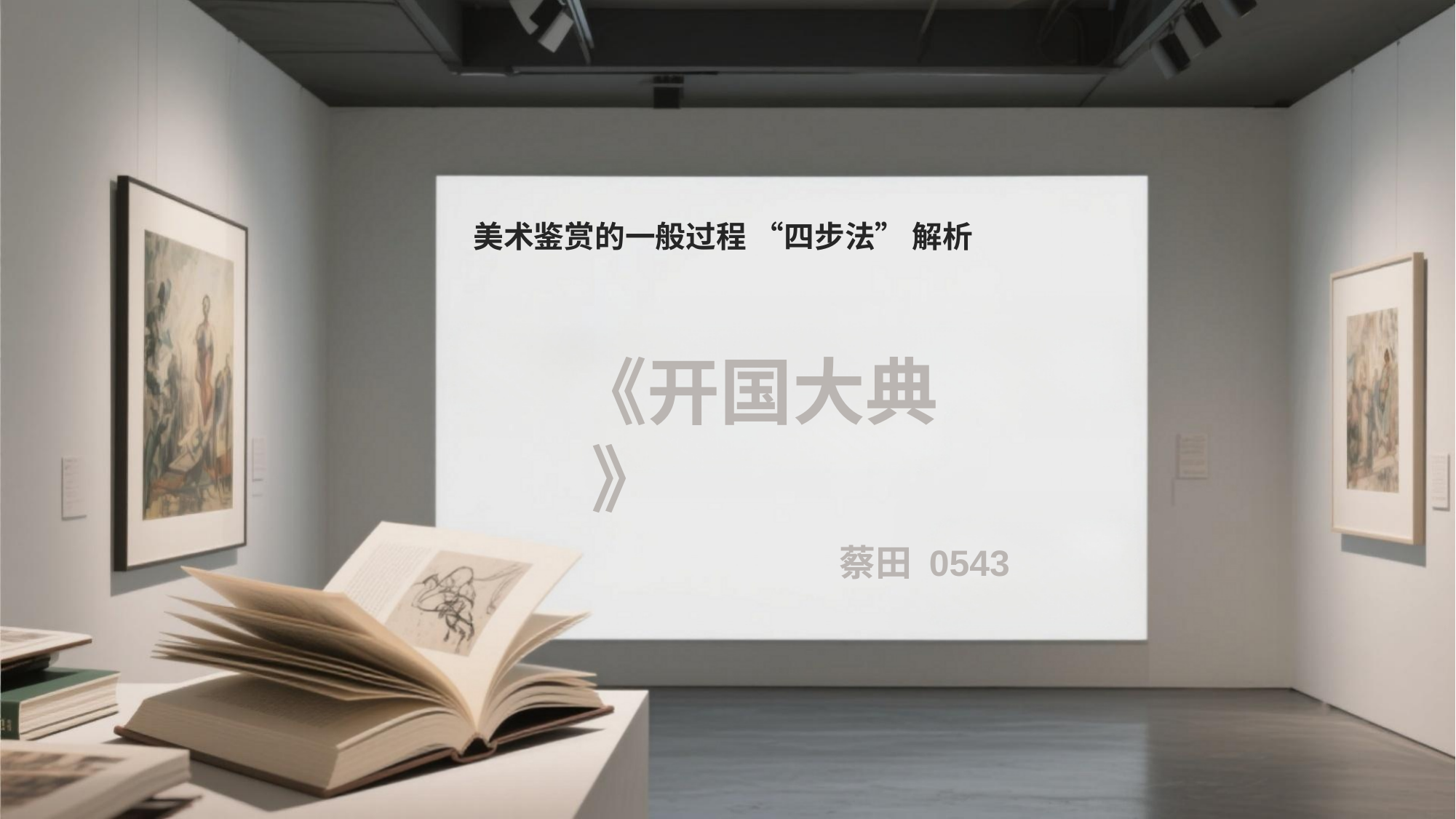

美术鉴赏的一般过程 “四步法” 解析
《开国大典 》
蔡田 0543